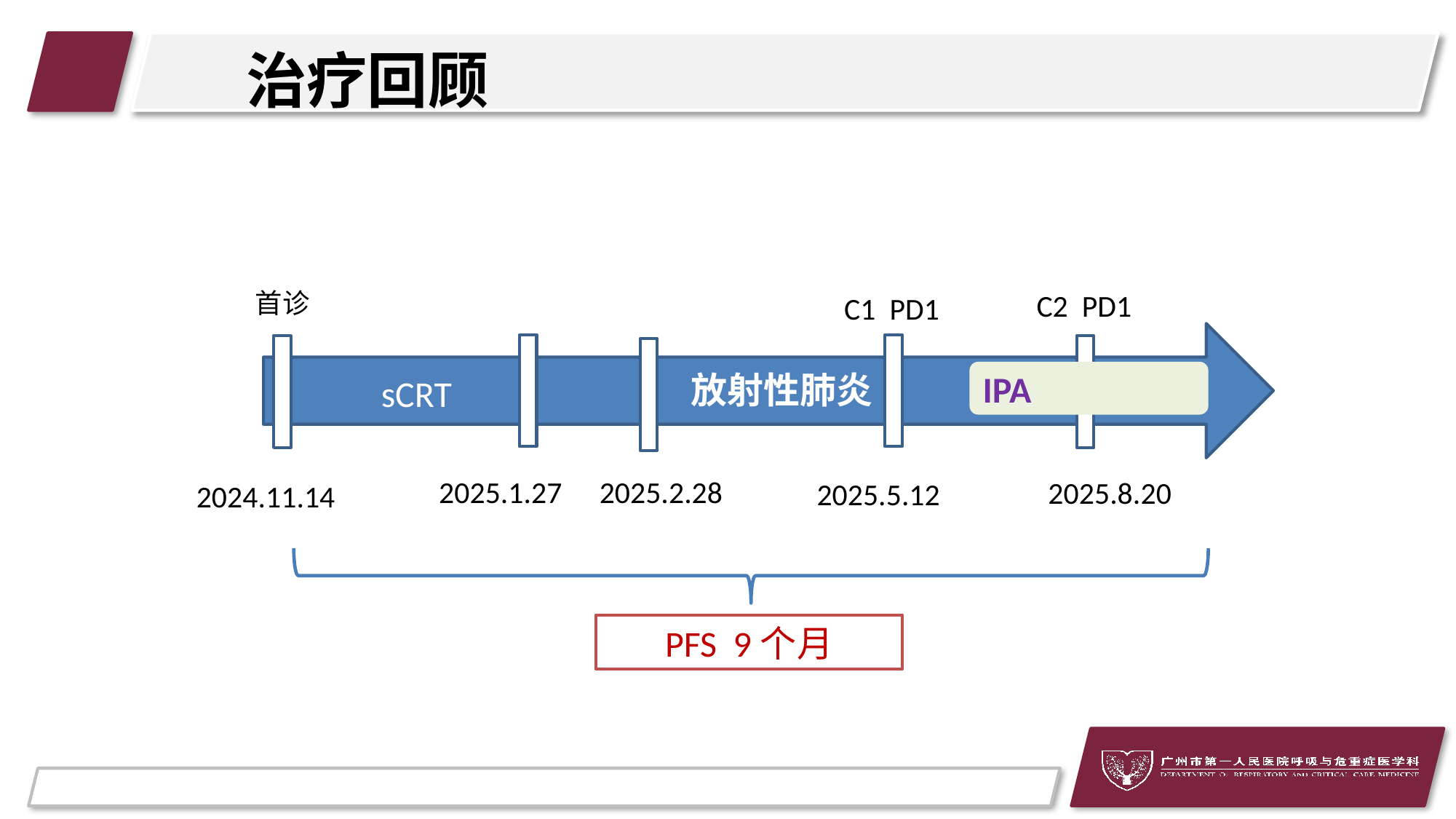

# 治疗回顾

首诊
C2  PD1
C1  PD1

放射性肺炎
IPA
sCRT
2025.1.27
2025.2.28
2025.8.20
2025.5.12
2024.11.14
PFS  9个月